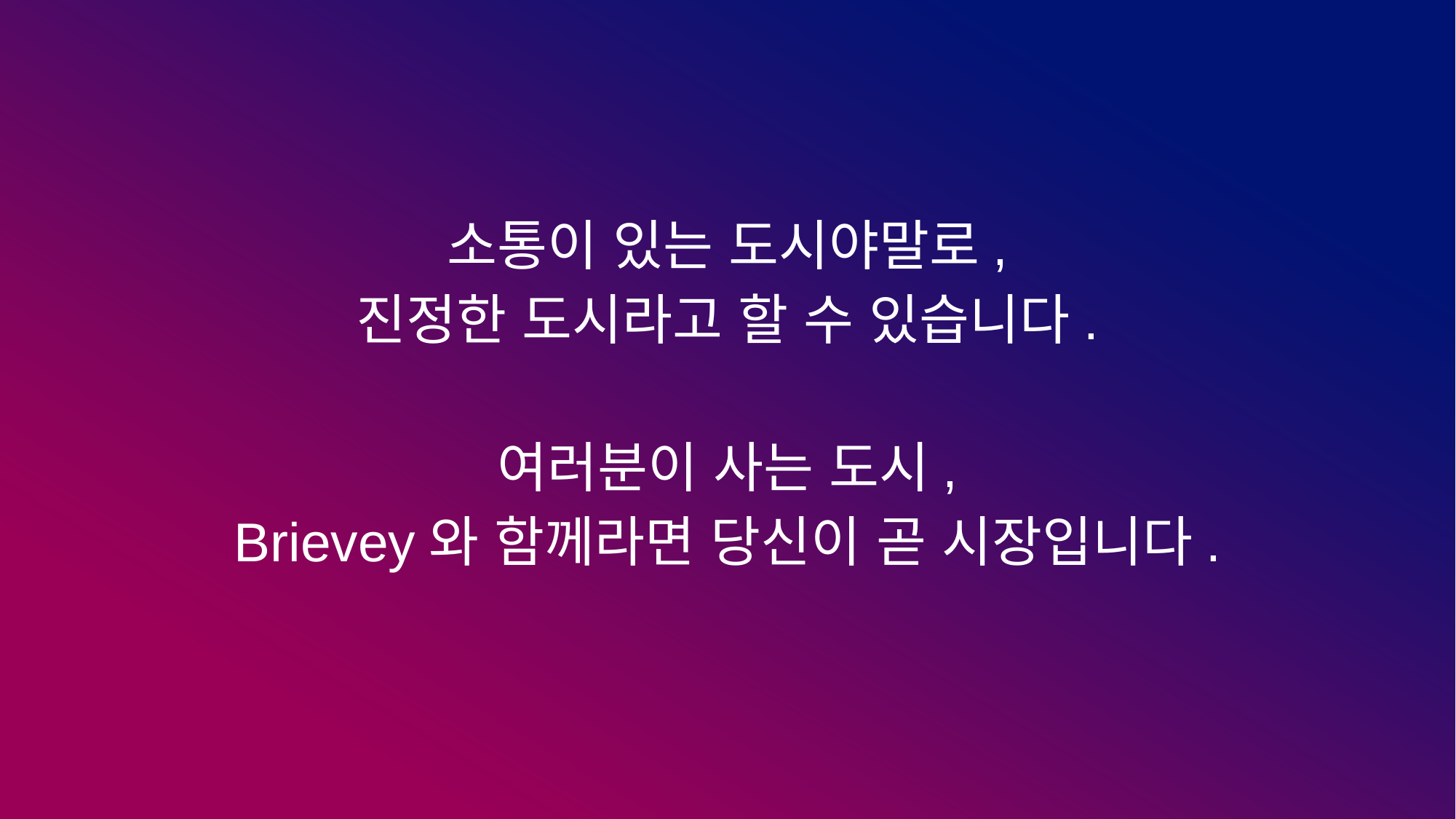

소통이 있는 도시야말로,
진정한 도시라고 할 수 있습니다.

여러분이 사는 도시,
Brievey와 함께라면 당신이 곧 시장입니다.